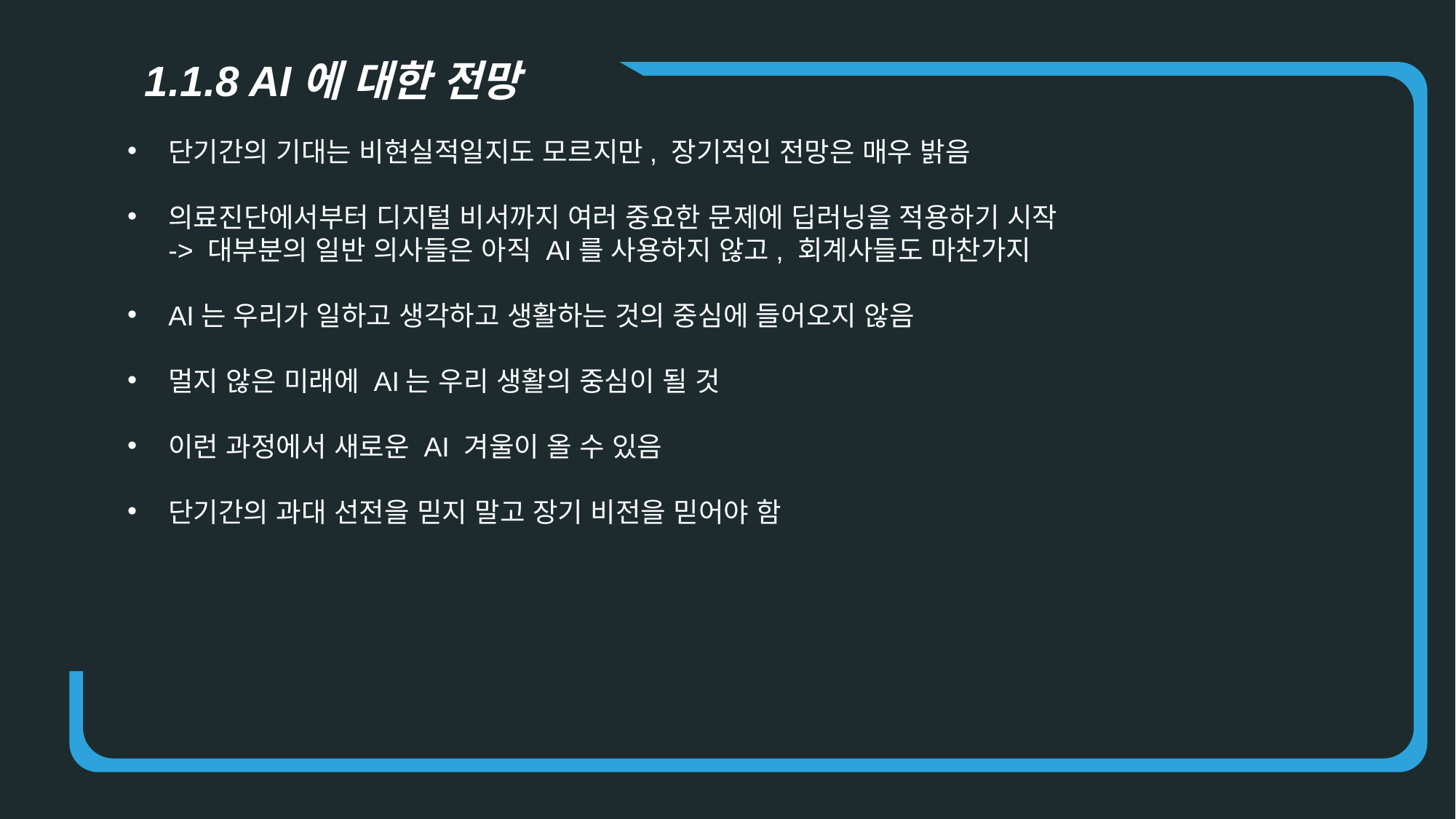

1.1.8 AI에 대한 전망

단기간의 기대는 비현실적일지도 모르지만, 장기적인 전망은 매우 밝음

의료진단에서부터 디지털 비서까지 여러 중요한 문제에 딥러닝을 적용하기 시작
-> 대부분의 일반 의사들은 아직 AI를 사용하지 않고, 회계사들도 마찬가지

AI는 우리가 일하고 생각하고 생활하는 것의 중심에 들어오지 않음

멀지 않은 미래에 AI는 우리 생활의 중심이 될 것

이런 과정에서 새로운 AI 겨울이 올 수 있음

단기간의 과대 선전을 믿지 말고 장기 비전을 믿어야 함